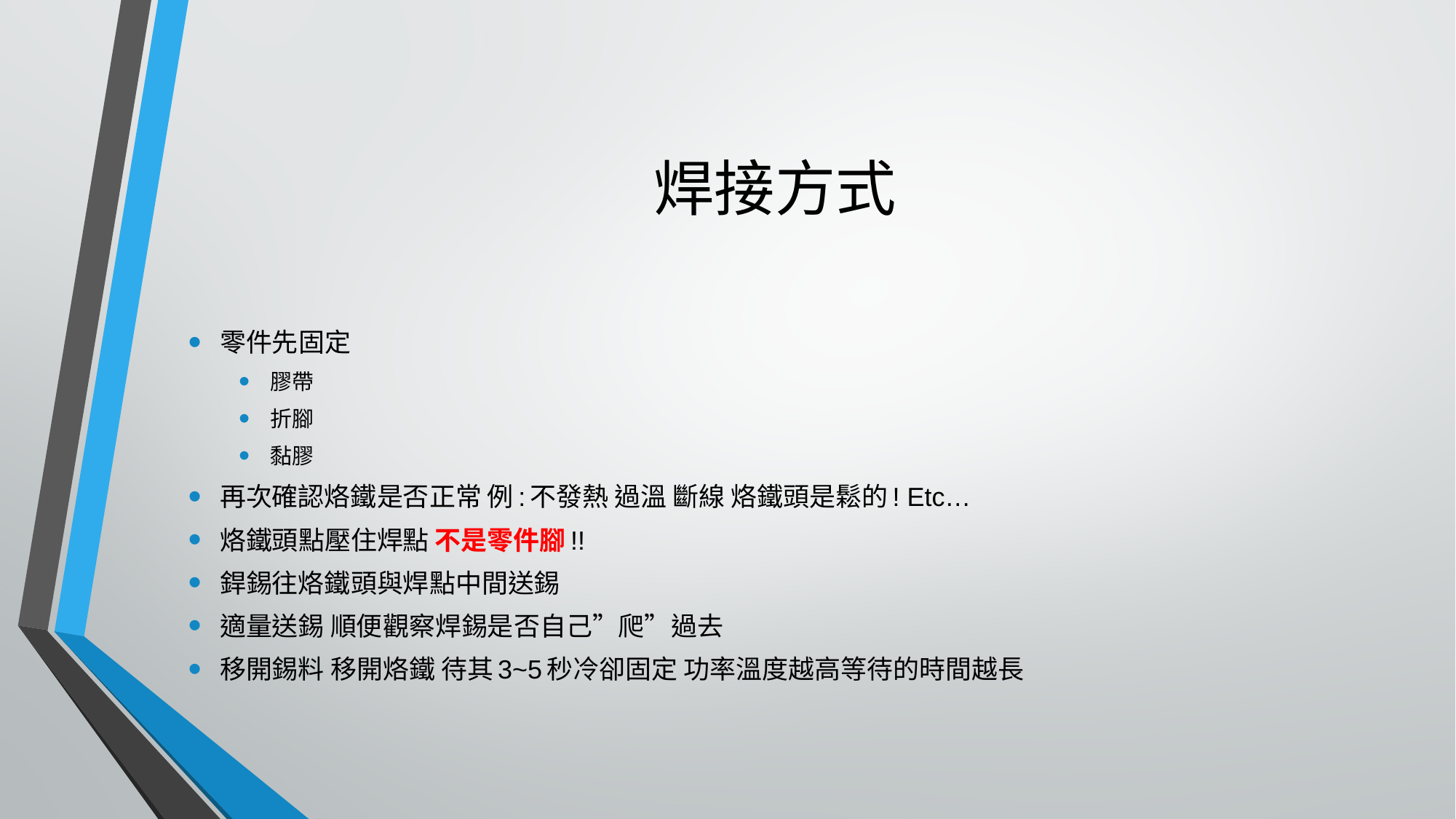

# 焊接方式
零件先固定
膠帶
折腳
黏膠
再次確認烙鐵是否正常 例:不發熱 過溫 斷線 烙鐵頭是鬆的! Etc…
烙鐵頭點壓住焊點 不是零件腳!!
銲錫往烙鐵頭與焊點中間送錫
適量送錫 順便觀察焊錫是否自己”爬”過去
移開錫料 移開烙鐵 待其3~5秒冷卻固定 功率溫度越高等待的時間越長